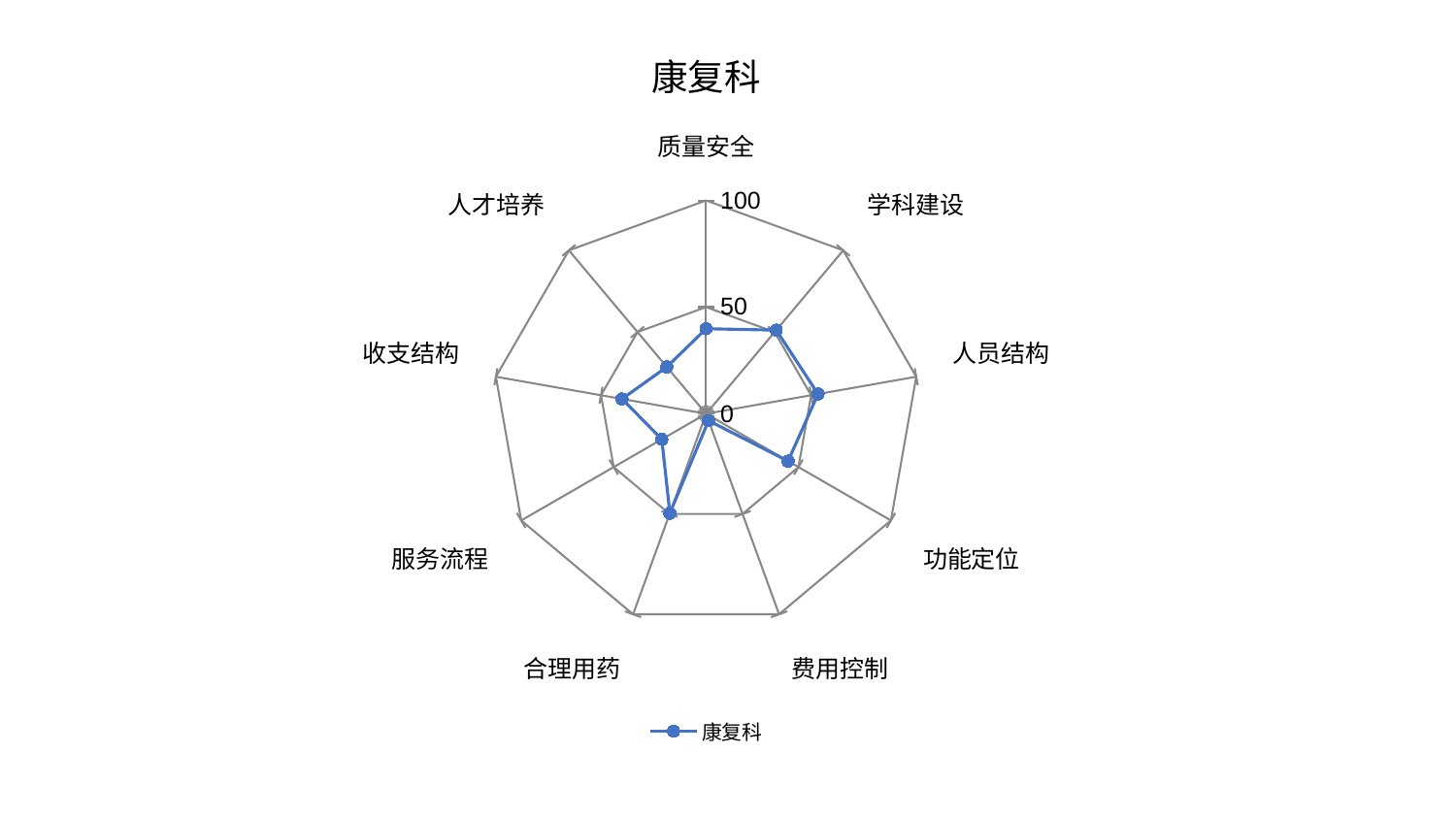

### Chart: 康复科

| Category | 康复科 |
|---|---|
| 质量安全 | 39.883887559494944 |
| 学科建设 | 51.18820505202112 |
| 人员结构 | 53.29271727659434 |
| 功能定位 | 44.38497166380437 |
| 费用控制 | 3.420530902701228 |
| 合理用药 | 49.59964123346576 |
| 服务流程 | 23.976695070550843 |
| 收支结构 | 39.98143668750646 |
| 人才培养 | 28.647184785498336 |
154